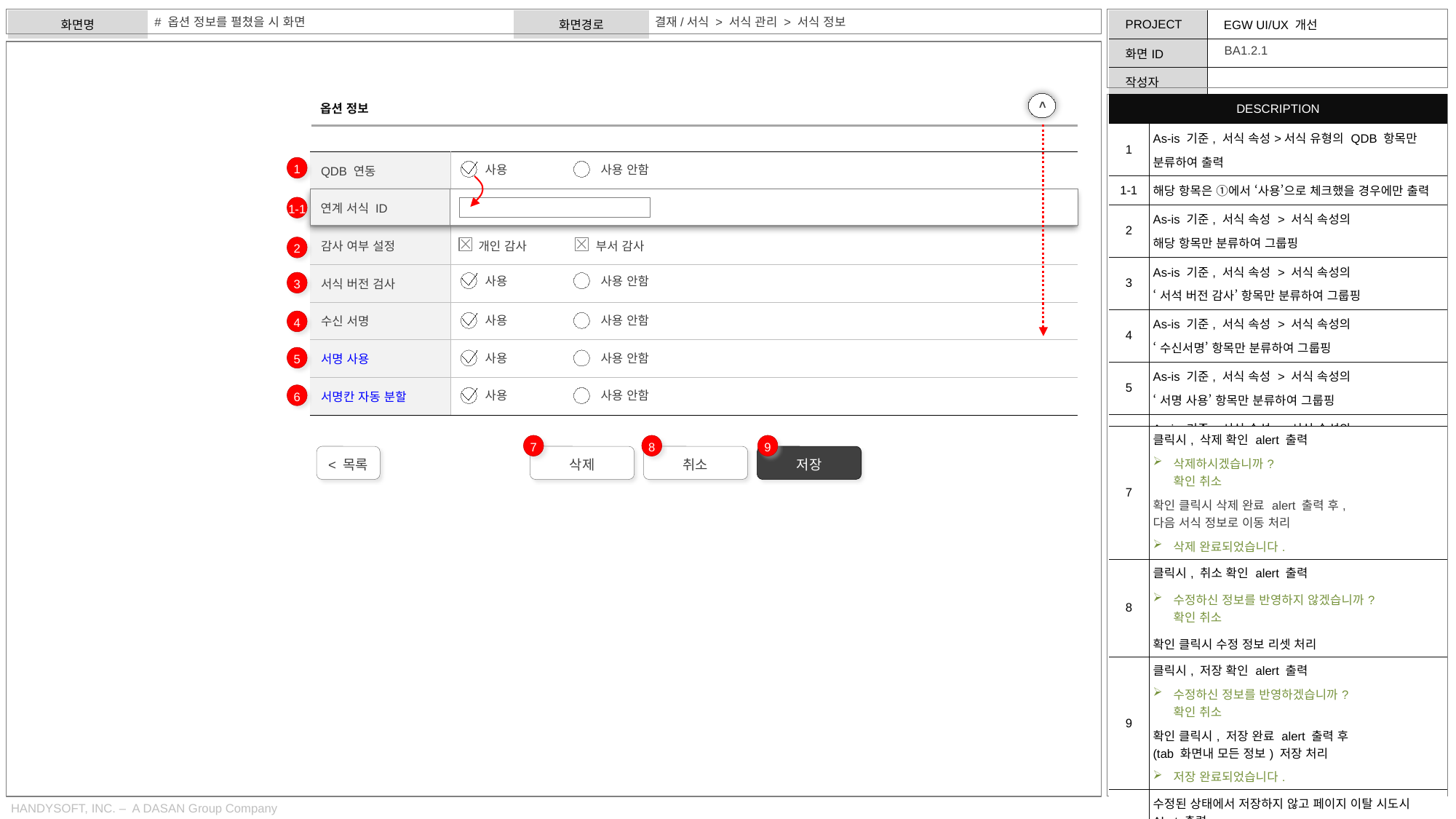

# 옵션 정보를 펼쳤을 시 화면
결재/서식 > 서식 관리 > 서식 정보
BA1.2.1
옵션 정보
<

| DESCRIPTION |  |
| --- | --- |
| 1 | As-is 기준, 서식 속성>서식 유형의 QDB 항목만 분류하여 출력 |
| 1-1 | 해당 항목은 ①에서 ‘사용’으로 체크했을 경우에만 출력 |
| 2 | As-is 기준, 서식 속성 > 서식 속성의 해당 항목만 분류하여 그룹핑 |
| 3 | As-is 기준, 서식 속성 > 서식 속성의 ‘서석 버전 감사’ 항목만 분류하여 그룹핑 |
| 4 | As-is 기준, 서식 속성 > 서식 속성의 ‘수신서명’ 항목만 분류하여 그룹핑 |
| 5 | As-is 기준, 서식 속성 > 서식 속성의 ‘서명 사용’ 항목만 분류하여 그룹핑 |
| 6 | As-is 기준, 서식 속성 > 서식 속성의 ‘서명칸 자동 분할’ 항목만 분류하여 그룹핑 |
| QDB 연동 |  |
| --- | --- |
| 연계 서식ID |  |
| 감사 여부 설정 | 개인 감사 부서 감사 |
| 서식 버전 검사 |  |
| 수신 서명 |  |
| 서명 사용 |  |
| 서명칸 자동 분할 |  |
 사용                           사용 안함

1

시행 변환
 연계 서식 ID
1-1

2

 사용                           사용 안함

3
 사용                           사용 안함

4
 사용                           사용 안함

5
 사용                           사용 안함

6
| 7 | 클릭시, 삭제 확인 alert 출력 삭제하시겠습니까? 확인 취소 확인 클릭시 삭제 완료 alert 출력 후, 다음 서식 정보로 이동 처리 삭제 완료되었습니다. |
| --- | --- |
| 8 | 클릭시, 취소 확인 alert 출력 수정하신 정보를 반영하지 않겠습니까? 확인 취소 확인 클릭시 수정 정보 리셋 처리 |
| 9 | 클릭시, 저장 확인 alert 출력 수정하신 정보를 반영하겠습니까? 확인 취소 확인 클릭시, 저장 완료 alert 출력 후 (tab 화면내 모든 정보) 저장 처리 저장 완료되었습니다. |
| # | 수정된 상태에서 저장하지 않고 페이지 이탈 시도시 Alert 출력 수정하신 정보가 저장되지 않을 수 있습니다. 나가기 머무르기 나가기 클릭시, 수정된 정보 반영하지 않고 , 페이지 이동 처리 |
7
8
9
< 목록
삭제
취소
저장